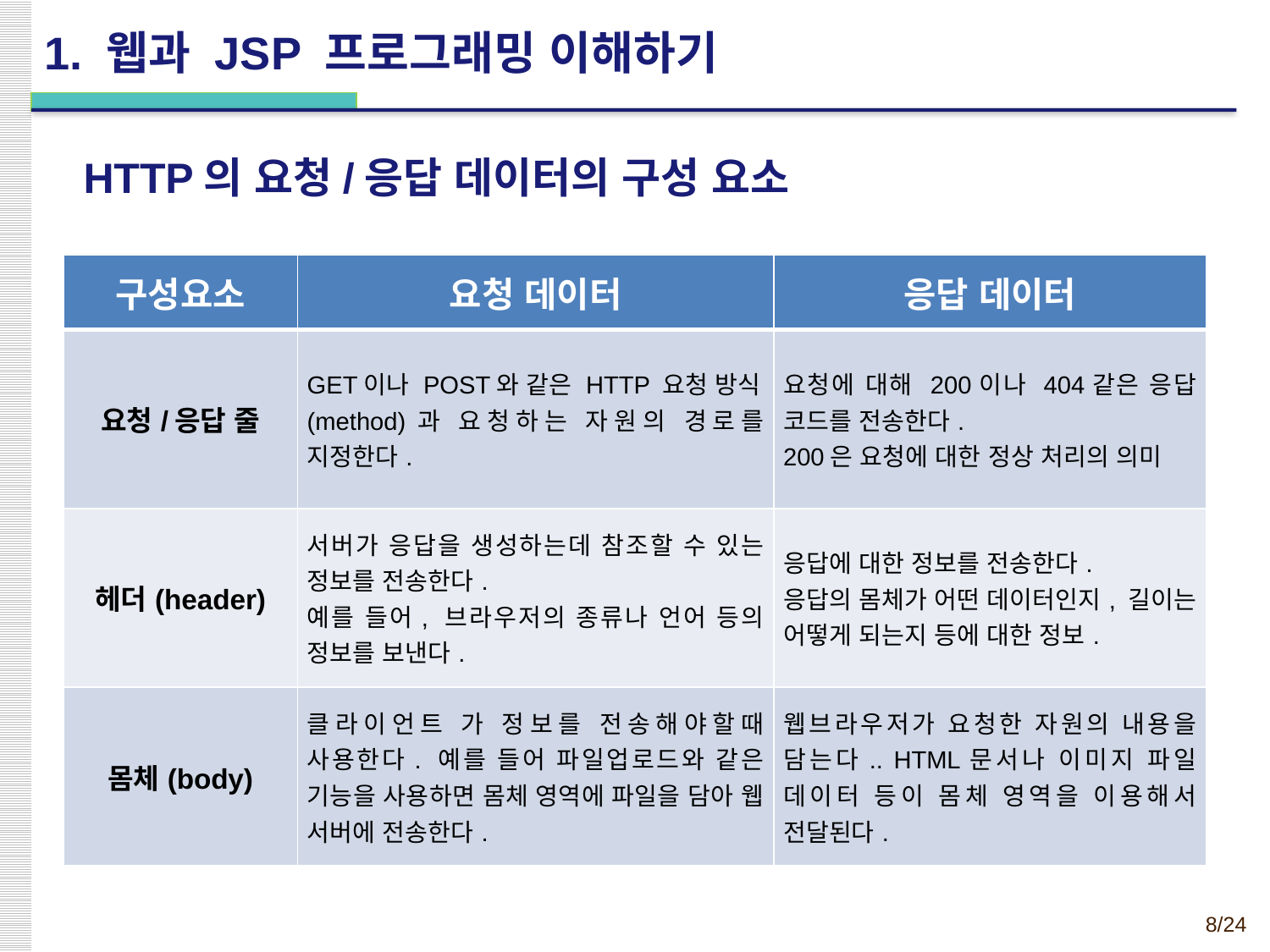

# 1. 웹과 JSP 프로그래밍 이해하기
HTTP의 요청/응답 데이터의 구성 요소
| 구성요소 | 요청 데이터 | 응답 데이터 |
| --- | --- | --- |
| 요청/응답 줄 | GET이나 POST와 같은 HTTP 요청 방식(method)과 요청하는 자원의 경로를 지정한다. | 요청에 대해 200이나 404같은 응답 코드를 전송한다. 200은 요청에 대한 정상 처리의 의미 |
| 헤더(header) | 서버가 응답을 생성하는데 참조할 수 있는 정보를 전송한다. 예를 들어, 브라우저의 종류나 언어 등의 정보를 보낸다. | 응답에 대한 정보를 전송한다. 응답의 몸체가 어떤 데이터인지, 길이는 어떻게 되는지 등에 대한 정보. |
| 몸체(body) | 클라이언트 가 정보를 전송해야할때 사용한다. 예를 들어 파일업로드와 같은 기능을 사용하면 몸체 영역에 파일을 담아 웹 서버에 전송한다. | 웹브라우저가 요청한 자원의 내용을 담는다.. HTML문서나 이미지 파일 데이터 등이 몸체 영역을 이용해서 전달된다. |